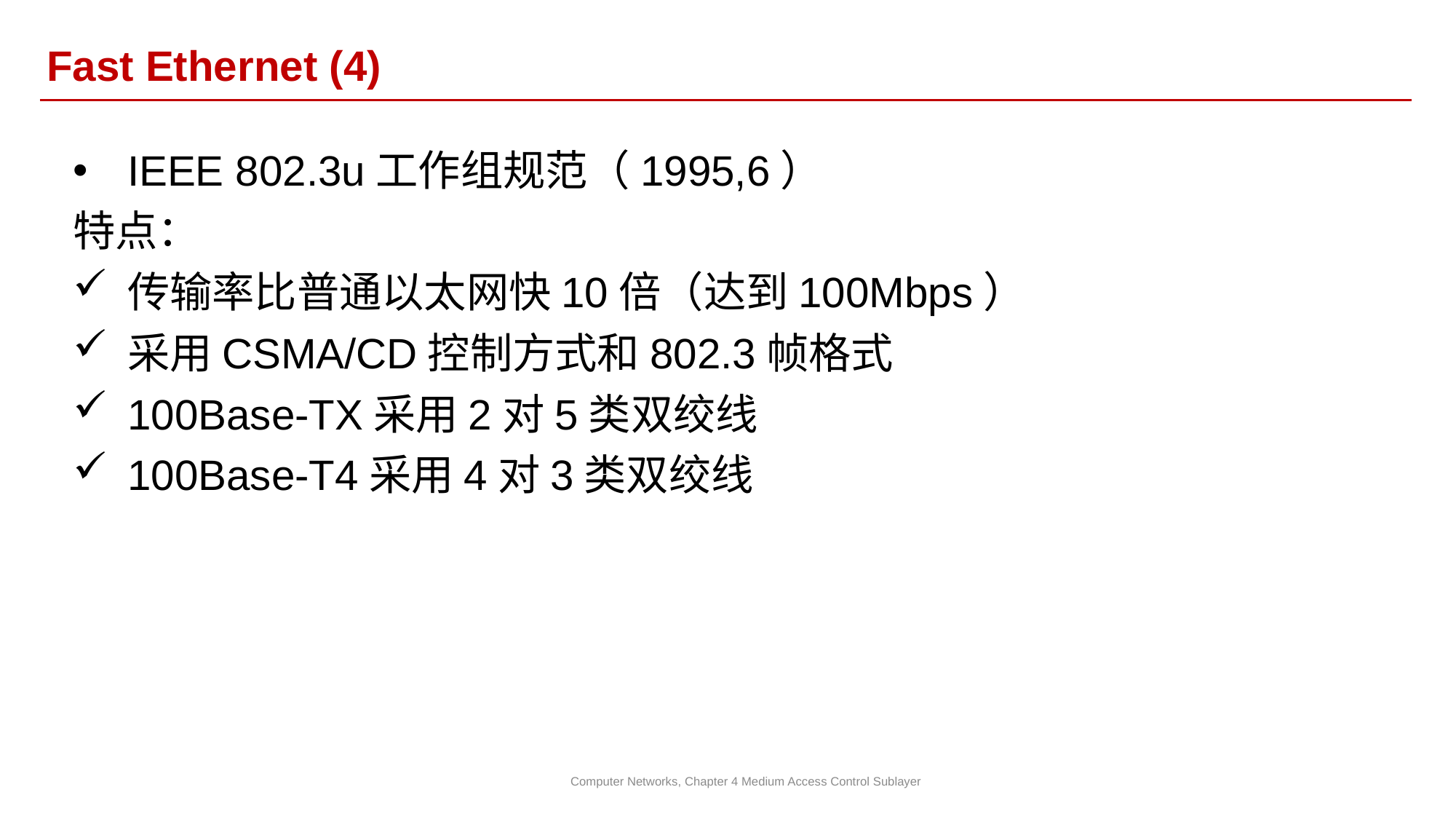

Fast Ethernet (4)
IEEE 802.3u工作组规范（1995,6）
特点：
传输率比普通以太网快10倍（达到100Mbps）
采用CSMA/CD控制方式和802.3帧格式
100Base-TX采用2对5类双绞线
100Base-T4采用4对3类双绞线
Computer Networks, Chapter 4 Medium Access Control Sublayer